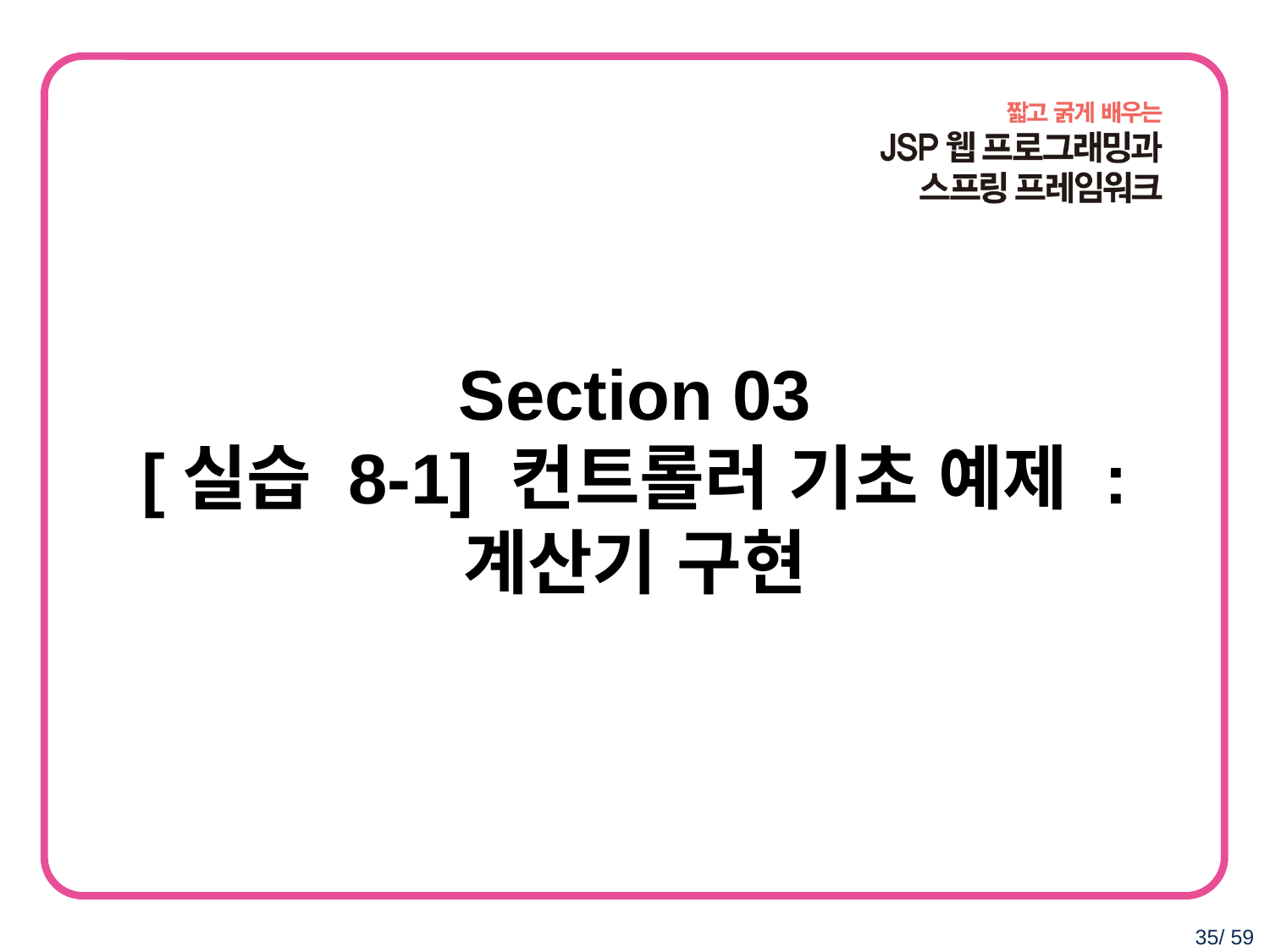

Section 03
[실습 8-1] 컨트롤러 기초 예제 :
계산기 구현